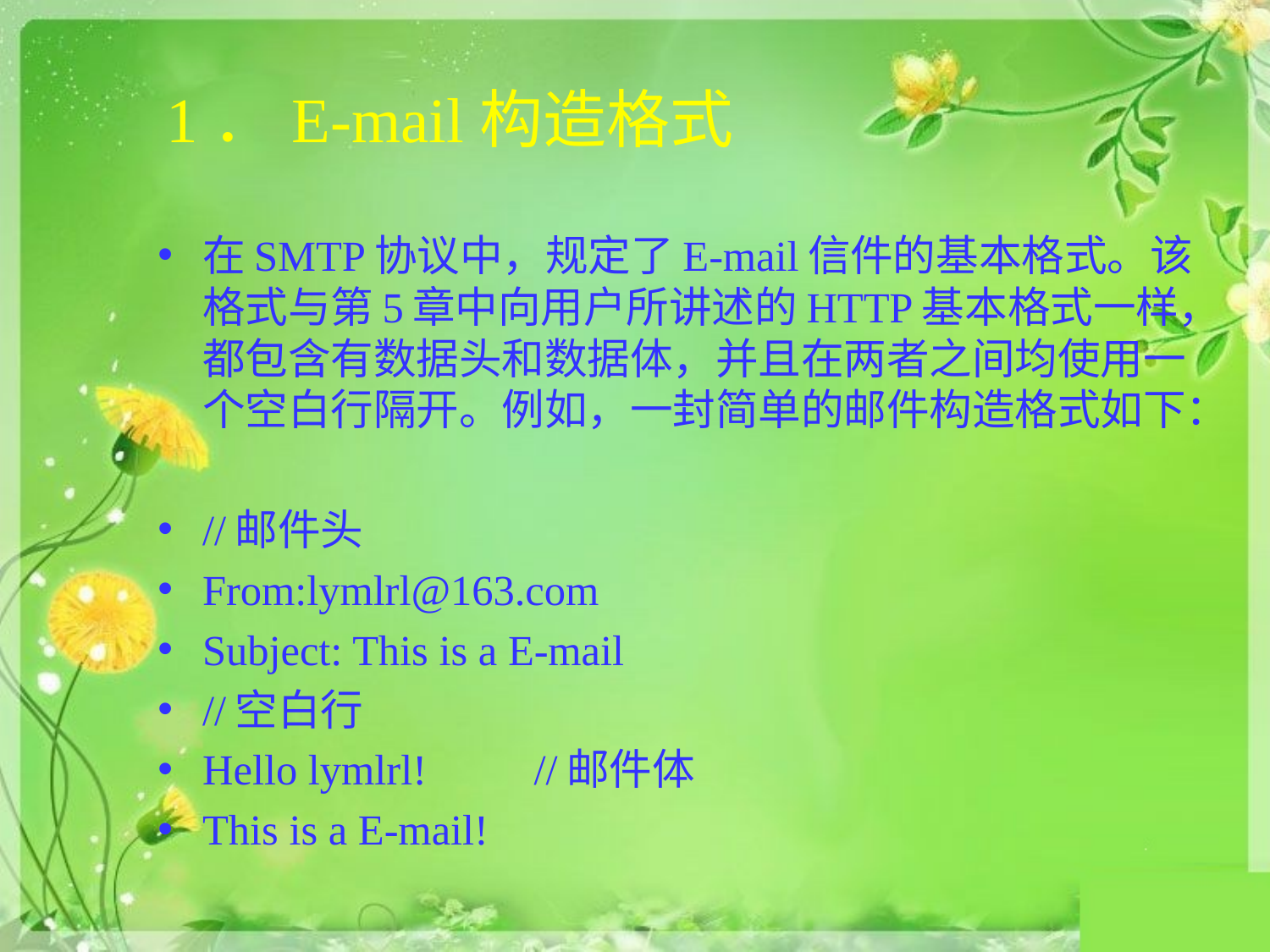

# 1．E-mail构造格式
在SMTP协议中，规定了E-mail信件的基本格式。该格式与第5章中向用户所讲述的HTTP基本格式一样，都包含有数据头和数据体，并且在两者之间均使用一个空白行隔开。例如，一封简单的邮件构造格式如下：

//邮件头
From:lymlrl@163.com
Subject: This is a E-mail
//空白行
Hello lymlrl!						//邮件体
This is a E-mail!